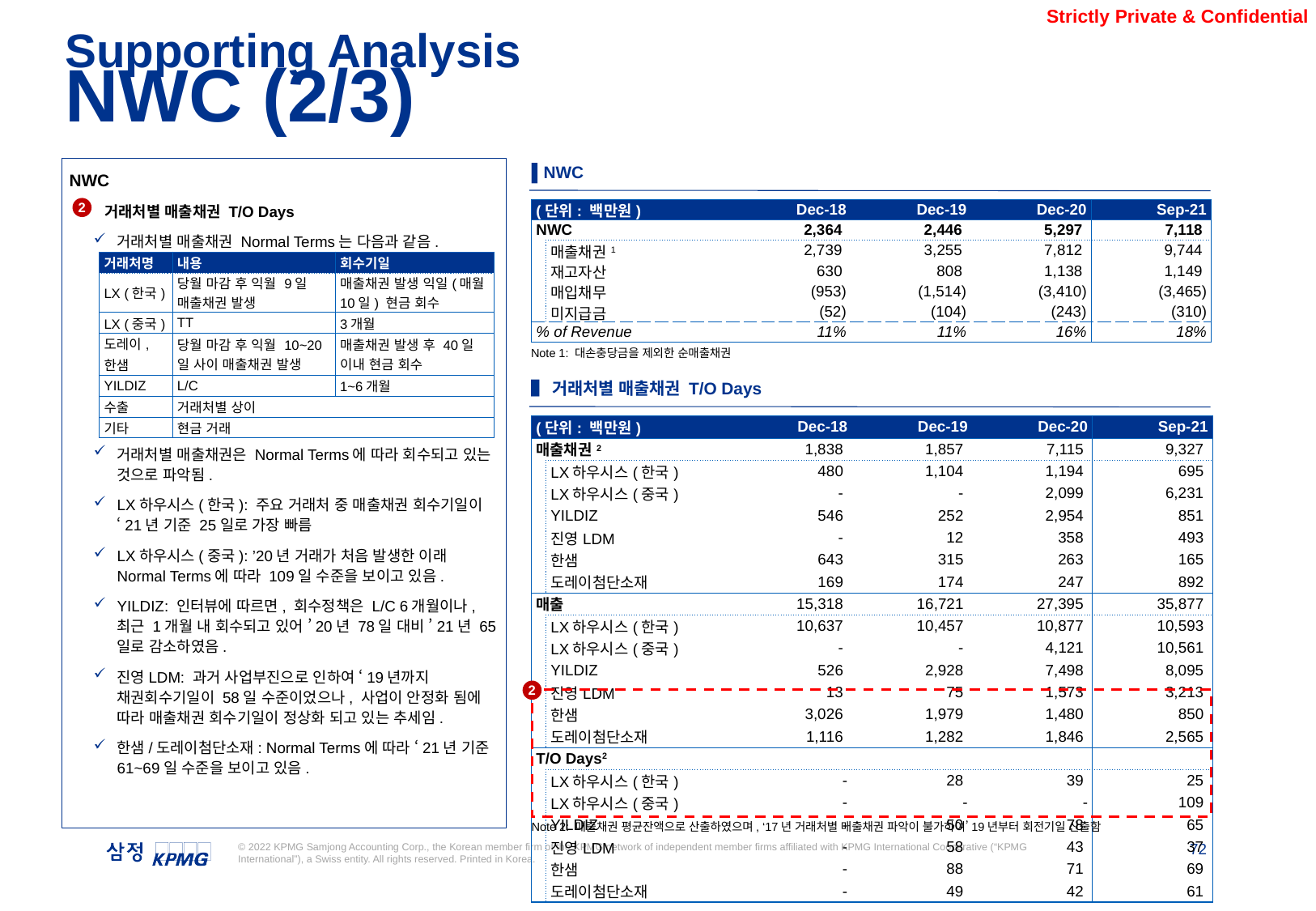

Supporting Analysis
NWC (2/3)
▌NWC

NWC
거래처별 매출채권 T/O Days
거래처별 매출채권 Normal Terms는 다음과 같음.

거래처별 매출채권은 Normal Terms에 따라 회수되고 있는 것으로 파악됨.
LX하우시스(한국): 주요 거래처 중 매출채권 회수기일이 ‘21년 기준 25일로 가장 빠름
LX하우시스(중국): ’20년 거래가 처음 발생한 이래 Normal Terms에 따라 109일 수준을 보이고 있음.
YILDIZ: 인터뷰에 따르면, 회수정책은 L/C 6개월이나, 최근 1개월 내 회수되고 있어 ’20년 78일 대비 ’21년 65일로 감소하였음.
진영LDM: 과거 사업부진으로 인하여 ‘19년까지 채권회수기일이 58일 수준이었으나, 사업이 안정화 됨에 따라 매출채권 회수기일이 정상화 되고 있는 추세임.
한샘/도레이첨단소재: Normal Terms에 따라 ‘21년 기준 61~69일 수준을 보이고 있음.

2
| (단위: 백만원) |  | Dec-18 | Dec-19 | Dec-20 | Sep-21 |
| --- | --- | --- | --- | --- | --- |
| NWC |  | 2,364 | 2,446 | 5,297 | 7,118 |
|  | 매출채권1 | 2,739 | 3,255 | 7,812 | 9,744 |
|  | 재고자산 | 630 | 808 | 1,138 | 1,149 |
|  | 매입채무 | (953) | (1,514) | (3,410) | (3,465) |
|  | 미지급금 | (52) | (104) | (243) | (310) |
| % of Revenue |  | 11% | 11% | 16% | 18% |
| 거래처명 | 내용 | 회수기일 |
| --- | --- | --- |
| LX (한국) | 당월 마감 후 익월 9일 매출채권 발생 | 매출채권 발생 익일(매월 10일) 현금 회수 |
| LX (중국) | TT | 3개월 |
| 도레이, | 당월 마감 후 익월 10~20일 사이 매출채권 발생 | 매출채권 발생 후 40일 이내 현금 회수 |
| 한샘 |  |  |
| YILDIZ | L/C | 1~6개월 |
| 수출 | 거래처별 상이 |  |
| 기타 | 현금 거래 |  |
Note 1: 대손충당금을 제외한 순매출채권
▌거래처별 매출채권 T/O Days

| (단위: 백만원) |  | Dec-18 | Dec-19 | Dec-20 | Sep-21 |
| --- | --- | --- | --- | --- | --- |
| 매출채권2 |  | 1,838 | 1,857 | 7,115 | 9,327 |
|  | LX하우시스(한국) | 480 | 1,104 | 1,194 | 695 |
|  | LX하우시스(중국) | - | - | 2,099 | 6,231 |
|  | YILDIZ | 546 | 252 | 2,954 | 851 |
|  | 진영LDM | - | 12 | 358 | 493 |
|  | 한샘 | 643 | 315 | 263 | 165 |
|  | 도레이첨단소재 | 169 | 174 | 247 | 892 |
| 매출 |  | 15,318 | 16,721 | 27,395 | 35,877 |
|  | LX하우시스(한국) | 10,637 | 10,457 | 10,877 | 10,593 |
|  | LX하우시스(중국) | - | - | 4,121 | 10,561 |
|  | YILDIZ | 526 | 2,928 | 7,498 | 8,095 |
|  | 진영LDM | 13 | 75 | 1,573 | 3,213 |
|  | 한샘 | 3,026 | 1,979 | 1,480 | 850 |
|  | 도레이첨단소재 | 1,116 | 1,282 | 1,846 | 2,565 |
| T/O Days2 |  |  |  |  |  |
|  | LX하우시스(한국) | - | 28 | 39 | 25 |
|  | LX하우시스(중국) | - | - | - | 109 |
|  | YILDIZ | - | 50 | 78 | 65 |
|  | 진영LDM | - | 58 | 43 | 37 |
|  | 한샘 | - | 88 | 71 | 69 |
|  | 도레이첨단소재 | - | 49 | 42 | 61 |
2

Note 2: 매출채권 평균잔액으로 산출하였으며, ‘17년 거래처별 매출채권 파악이 불가하여’19년부터 회전기일 산출함